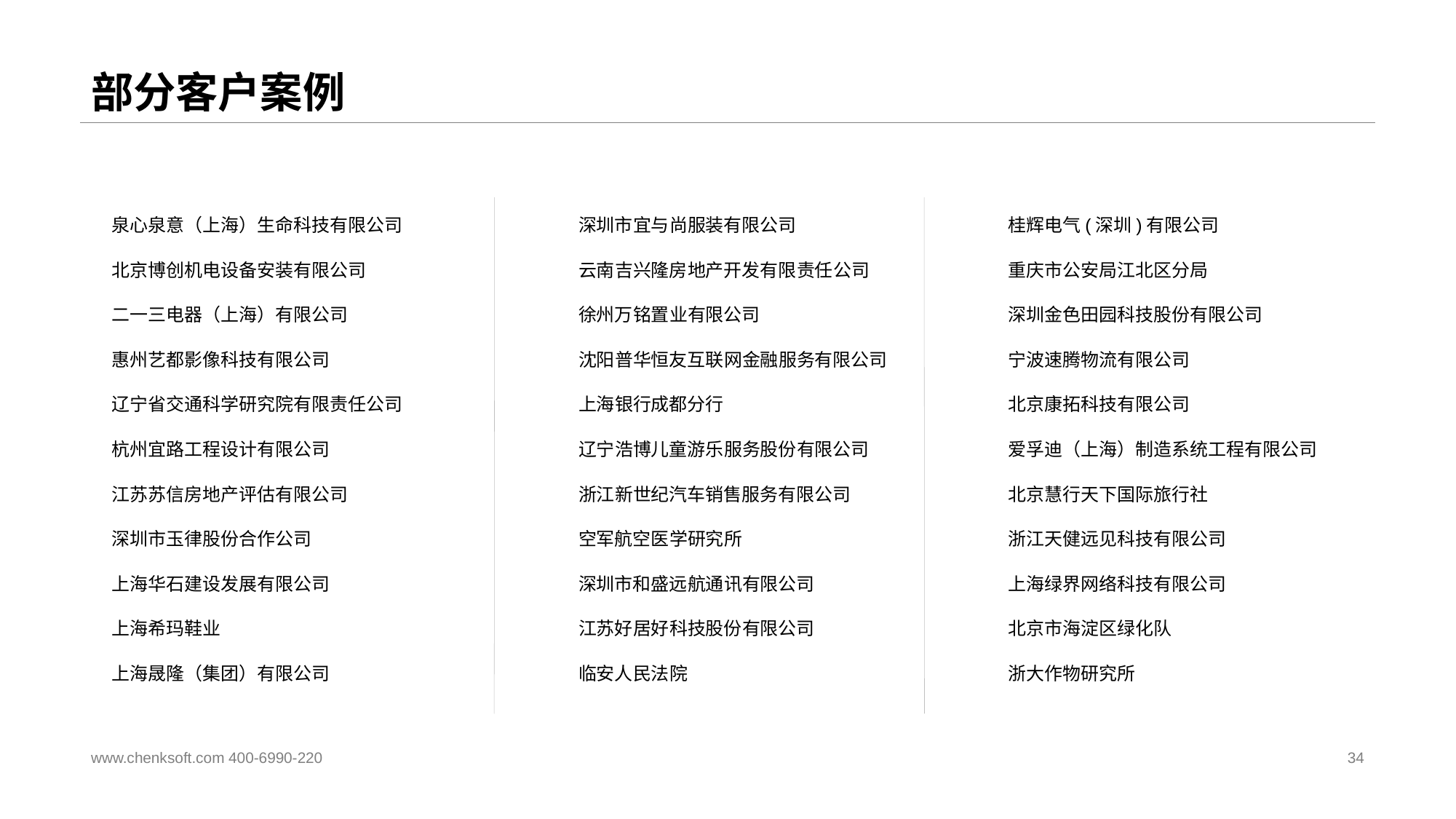

# 部分客户案例
泉心泉意（上海）生命科技有限公司
北京博创机电设备安装有限公司
二一三电器（上海）有限公司
惠州艺都影像科技有限公司
辽宁省交通科学研究院有限责任公司
杭州宜路工程设计有限公司
江苏苏信房地产评估有限公司
深圳市玉律股份合作公司
上海华石建设发展有限公司
上海希玛鞋业
上海晟隆（集团）有限公司
深圳市宜与尚服装有限公司
云南吉兴隆房地产开发有限责任公司
徐州万铭置业有限公司
沈阳普华恒友互联网金融服务有限公司
上海银行成都分行
辽宁浩博儿童游乐服务股份有限公司
浙江新世纪汽车销售服务有限公司
空军航空医学研究所
深圳市和盛远航通讯有限公司
江苏好居好科技股份有限公司
临安人民法院
桂辉电气(深圳)有限公司
重庆市公安局江北区分局
深圳金色田园科技股份有限公司
宁波速腾物流有限公司
北京康拓科技有限公司
爱孚迪（上海）制造系统工程有限公司
北京慧行天下国际旅行社
浙江天健远见科技有限公司
上海绿界网络科技有限公司
北京市海淀区绿化队
浙大作物研究所

www.chenksoft.com 400-6990-220
34